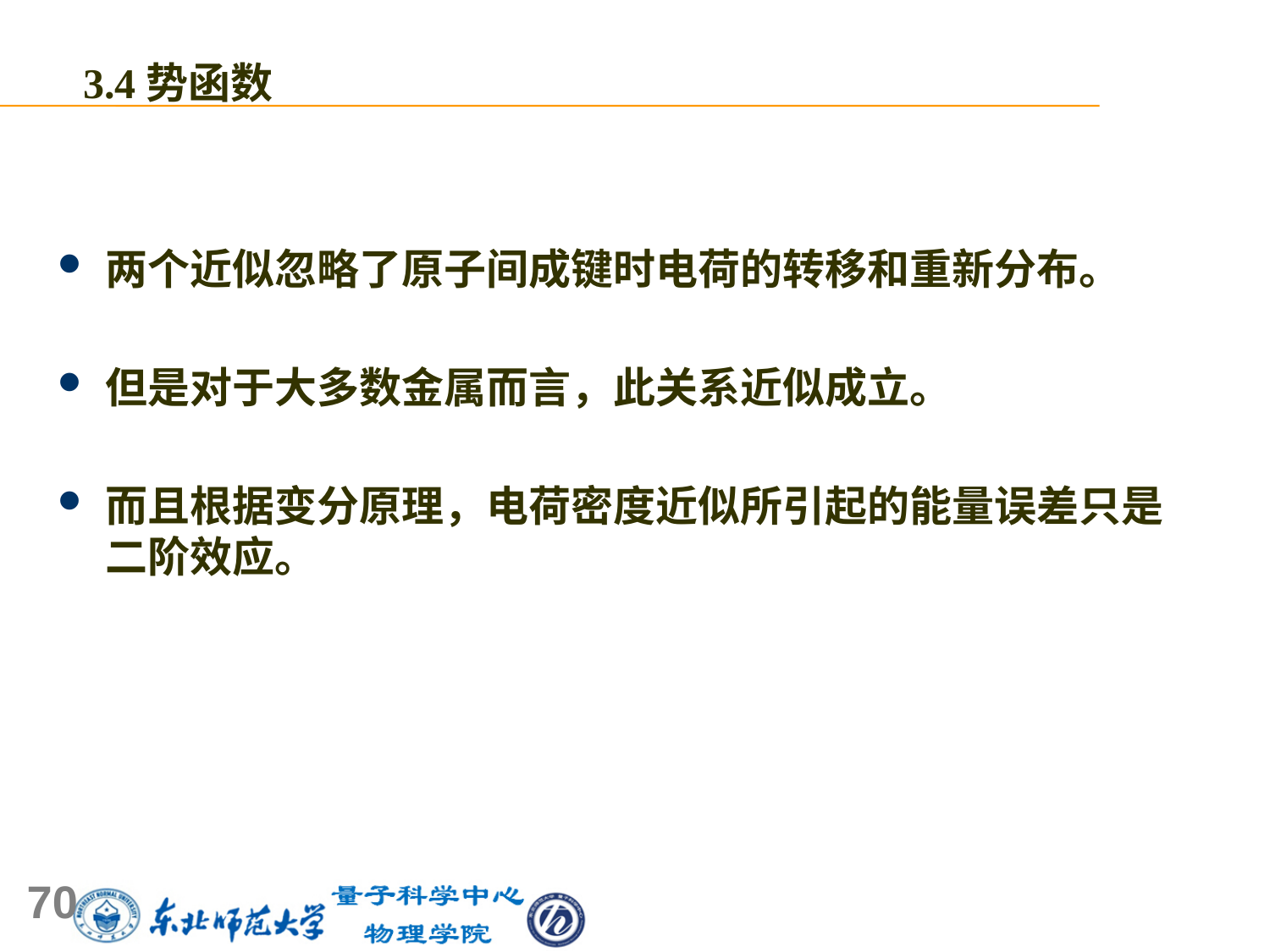

3.4势函数

两个近似忽略了原子间成键时电荷的转移和重新分布。

但是对于大多数金属而言，此关系近似成立。

而且根据变分原理，电荷密度近似所引起的能量误差只是二阶效应。
70